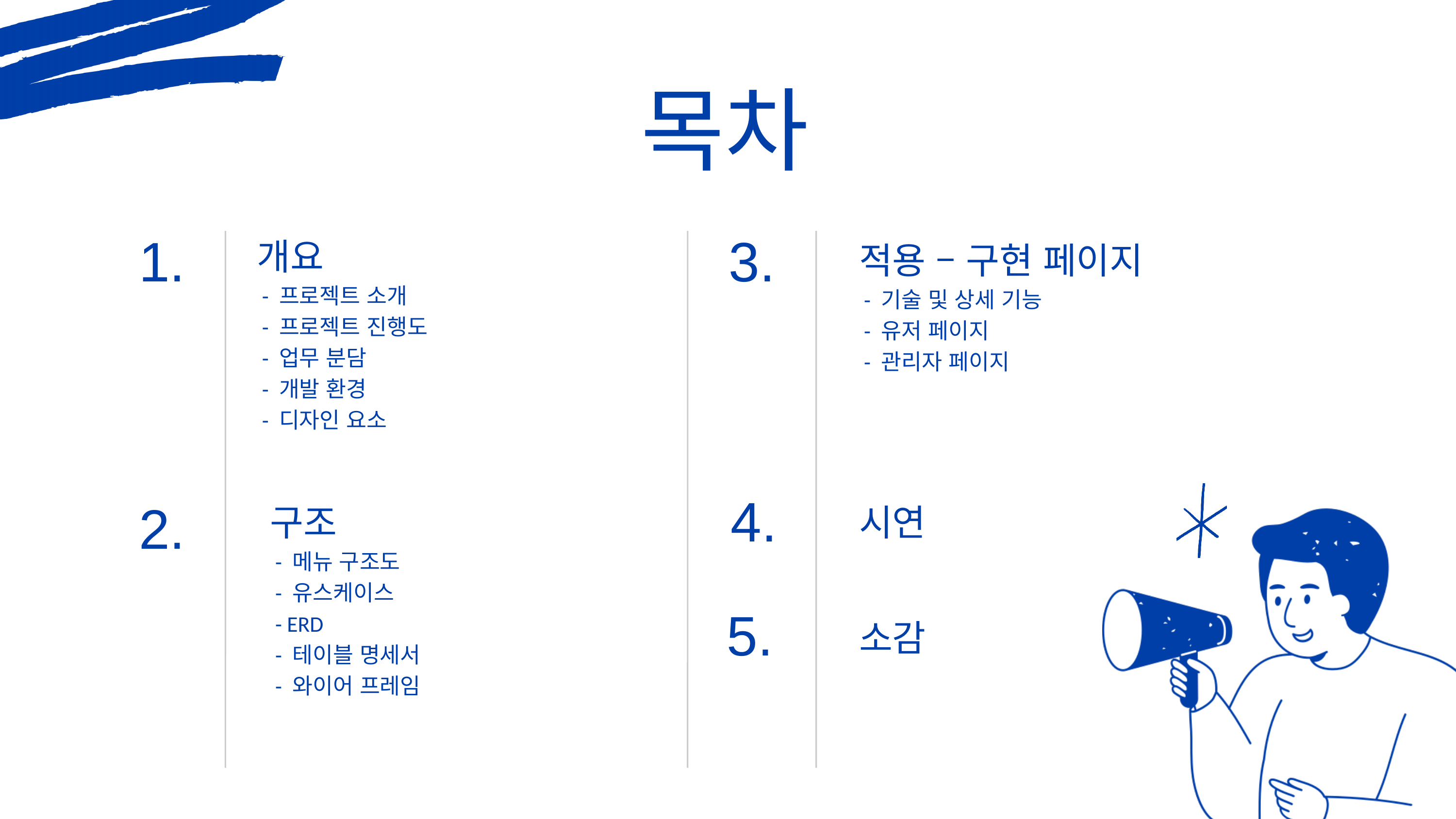

목차
1.
3.
개요
 - 프로젝트 소개
 - 프로젝트 진행도
 - 업무 분담
 - 개발 환경
 - 디자인 요소
4.
2.
5.
적용 – 구현 페이지
 - 기술 및 상세 기능
 - 유저 페이지
 - 관리자 페이지

구조
 - 메뉴 구조도
 - 유스케이스
 - ERD
 - 테이블 명세서
 - 와이어 프레임

시연
소감